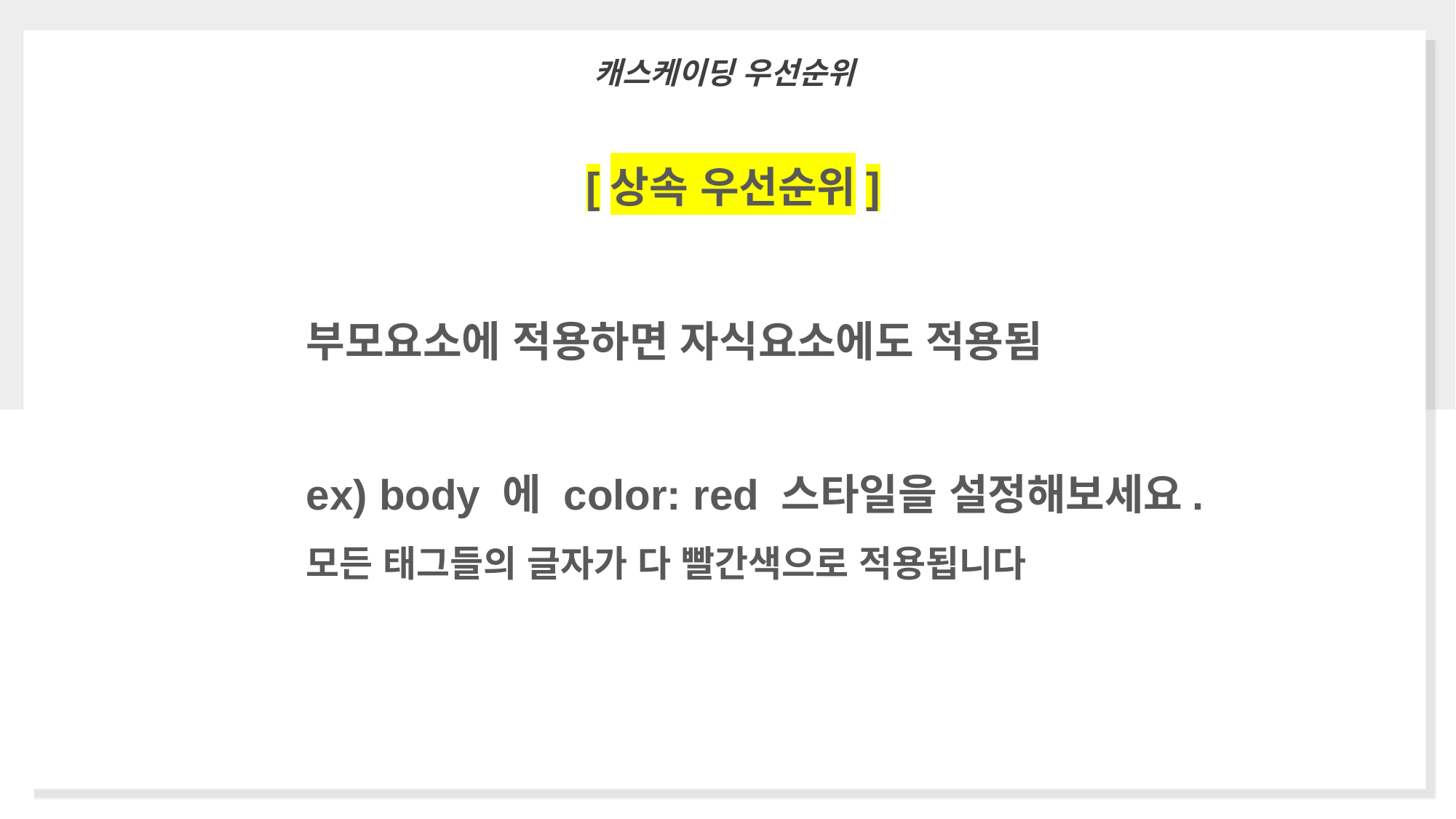

캐스케이딩 우선순위
[상속 우선순위]
부모요소에 적용하면 자식요소에도 적용됨

ex) body 에 color: red 스타일을 설정해보세요.
모든 태그들의 글자가 다 빨간색으로 적용됩니다